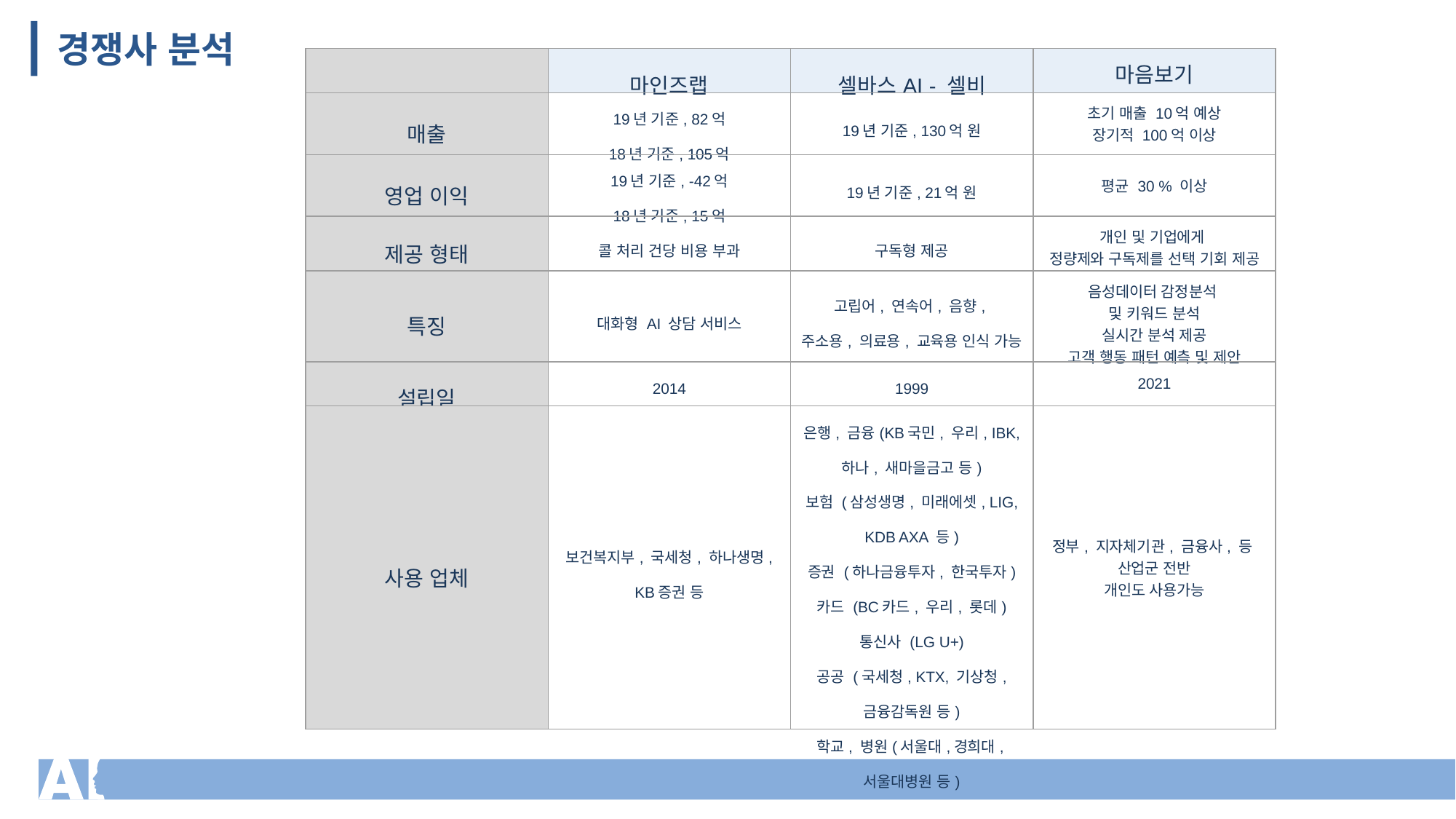

경쟁사 분석
|  | 마인즈랩 | 셀바스AI - 셀비 | 마음보기 |
| --- | --- | --- | --- |
| 매출 | 19년 기준, 82억 18년 기준, 105억 | 19년 기준, 130억 원 | 초기 매출 10억 예상 장기적 100억 이상 |
| 영업 이익 | 19년 기준, -42억 18년 기준, 15억 | 19년 기준, 21억 원 | 평균 30 % 이상 |
| 제공 형태 | 콜 처리 건당 비용 부과 | 구독형 제공 | 개인 및 기업에게 정량제와 구독제를 선택 기회 제공 |
| 특징 | 대화형 AI 상담 서비스 | 고립어, 연속어, 음향, 주소용, 의료용, 교육용 인식 가능 | 음성데이터 감정분석 및 키워드 분석 실시간 분석 제공 고객 행동 패턴 예측 및 제안 |
| 설립일 | 2014 | 1999 | 2021 |
| 사용 업체 | 보건복지부, 국세청, 하나생명, KB증권 등 | 은행, 금융(KB국민, 우리, IBK, 하나, 새마을금고 등) 보험 (삼성생명, 미래에셋, LIG, KDB AXA 등) 증권 (하나금융투자, 한국투자) 카드 (BC카드, 우리, 롯데) 통신사 (LG U+) 공공 (국세청, KTX, 기상청, 금융감독원 등) 학교, 병원(서울대,경희대,서울대병원 등) | 정부, 지자체기관, 금융사, 등  산업군 전반 개인도 사용가능 |